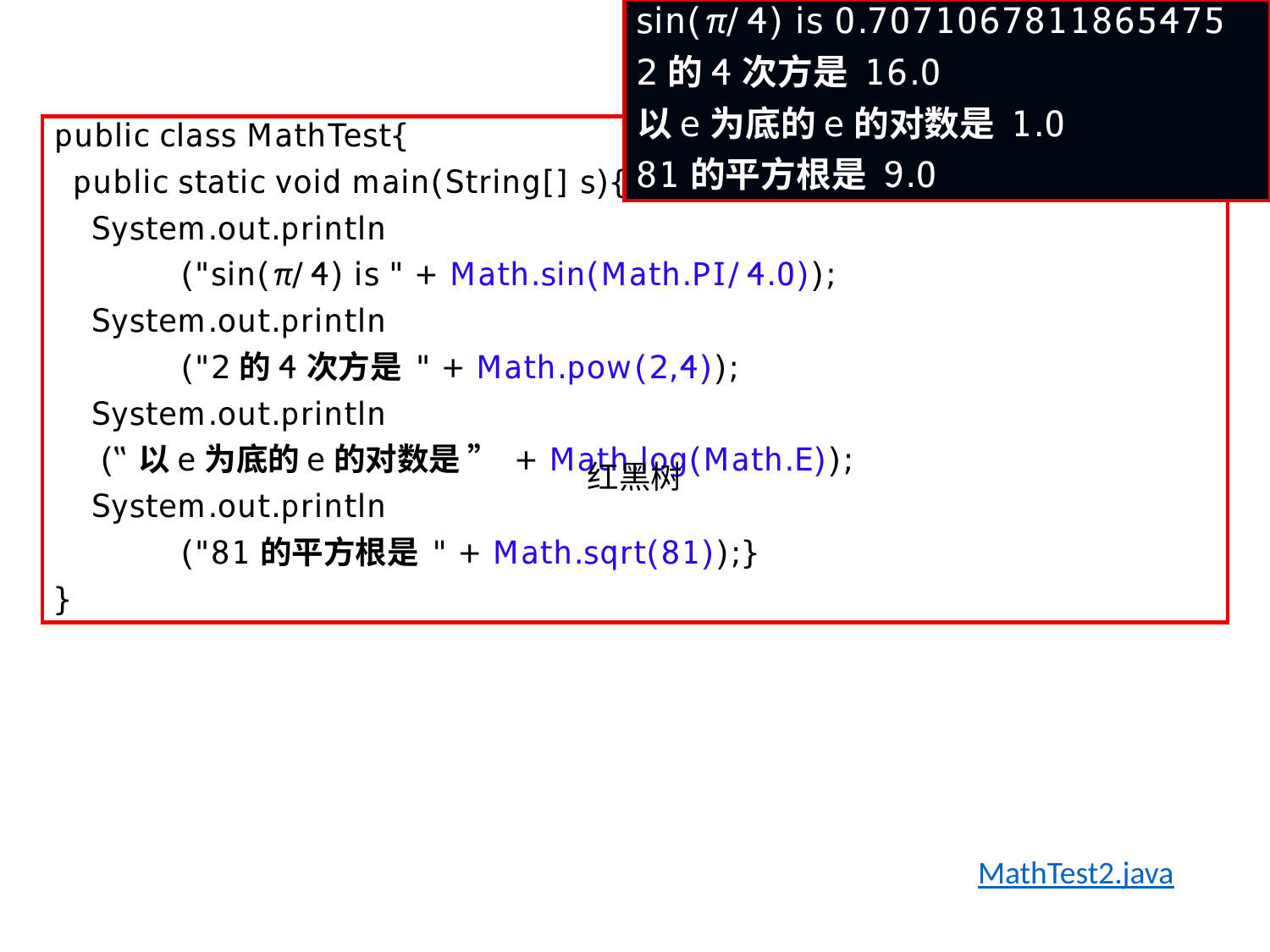

sin(π/4) is 0.7071067811865475
2的4次方是 16.0
以e为底的e的对数是 1.0
81的平方根是 9.0
public class MathTest{
  public static void main(String[] s){
    System.out.println
	("sin(π/4) is " + Math.sin(Math.PI/4.0));
    System.out.println
	("2的4次方是 " + Math.pow(2,4));
    System.out.println
     (“以e为底的e的对数是 ” + Math.log(Math.E));
    System.out.println
	("81的平方根是 " + Math.sqrt(81));}
}
红黑树
MathTest2.java